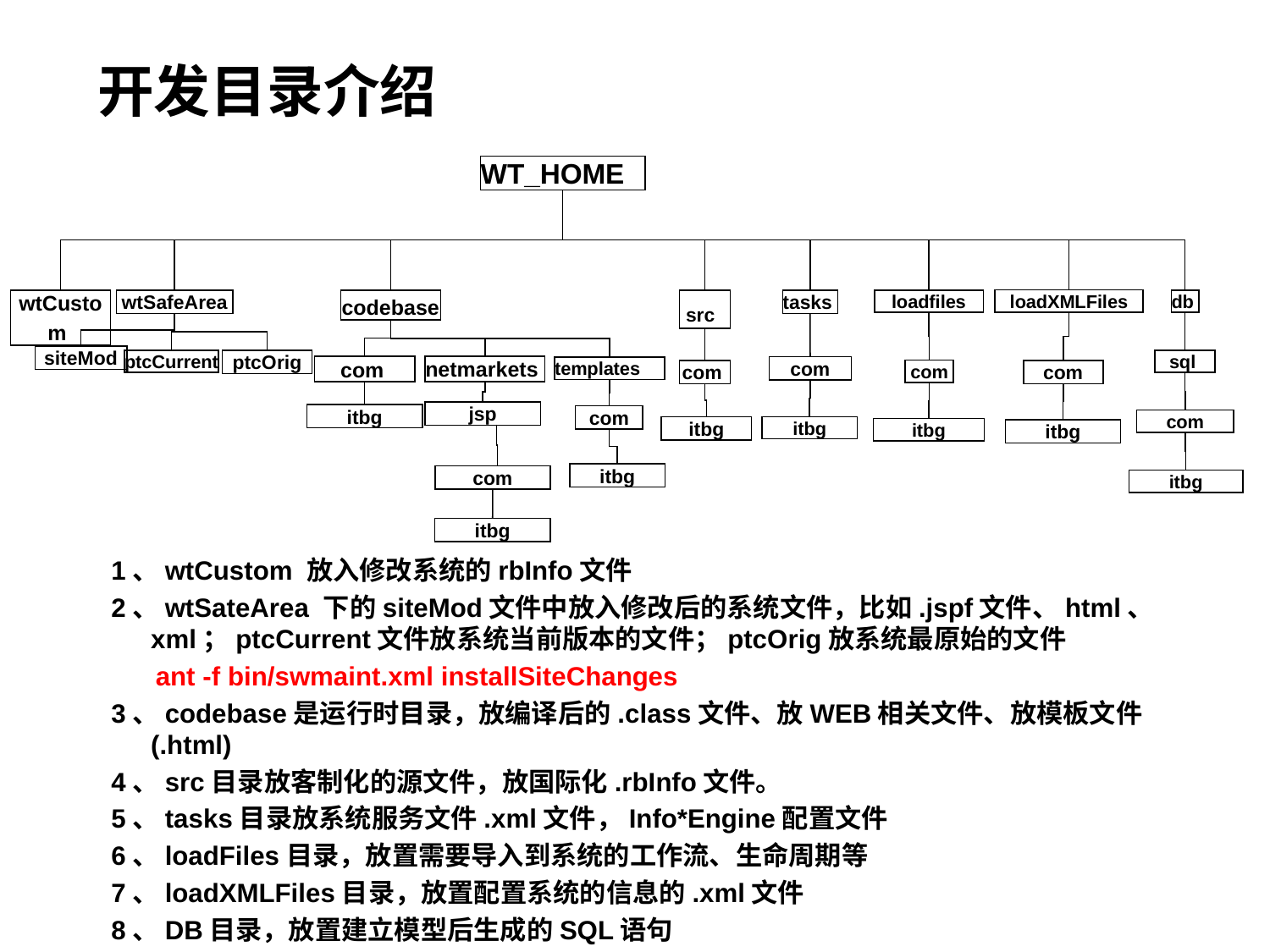

# 开发目录介绍
WT_HOME
loadXMLFiles
wtCustom
wtSafeArea
codebase
src
tasks
loadfiles
db
siteMod
ptcCurrent
ptcOrig
sql
netmarkets
com
com
templates
com
com
com
jsp
itbg
com
com
itbg
itbg
itbg
itbg
itbg
com
itbg
itbg
1、wtCustom 放入修改系统的rbInfo文件
2、wtSateArea 下的siteMod文件中放入修改后的系统文件，比如.jspf文件、html、xml；ptcCurrent文件放系统当前版本的文件；ptcOrig放系统最原始的文件
      ant -f bin/swmaint.xml installSiteChanges
3、codebase是运行时目录，放编译后的.class文件、放WEB相关文件、放模板文件(.html)
4、src目录放客制化的源文件，放国际化.rbInfo文件。
5、tasks目录放系统服务文件.xml文件，Info*Engine配置文件
6、loadFiles目录，放置需要导入到系统的工作流、生命周期等
7、loadXMLFiles目录，放置配置系统的信息的.xml文件
8、DB目录，放置建立模型后生成的SQL语句